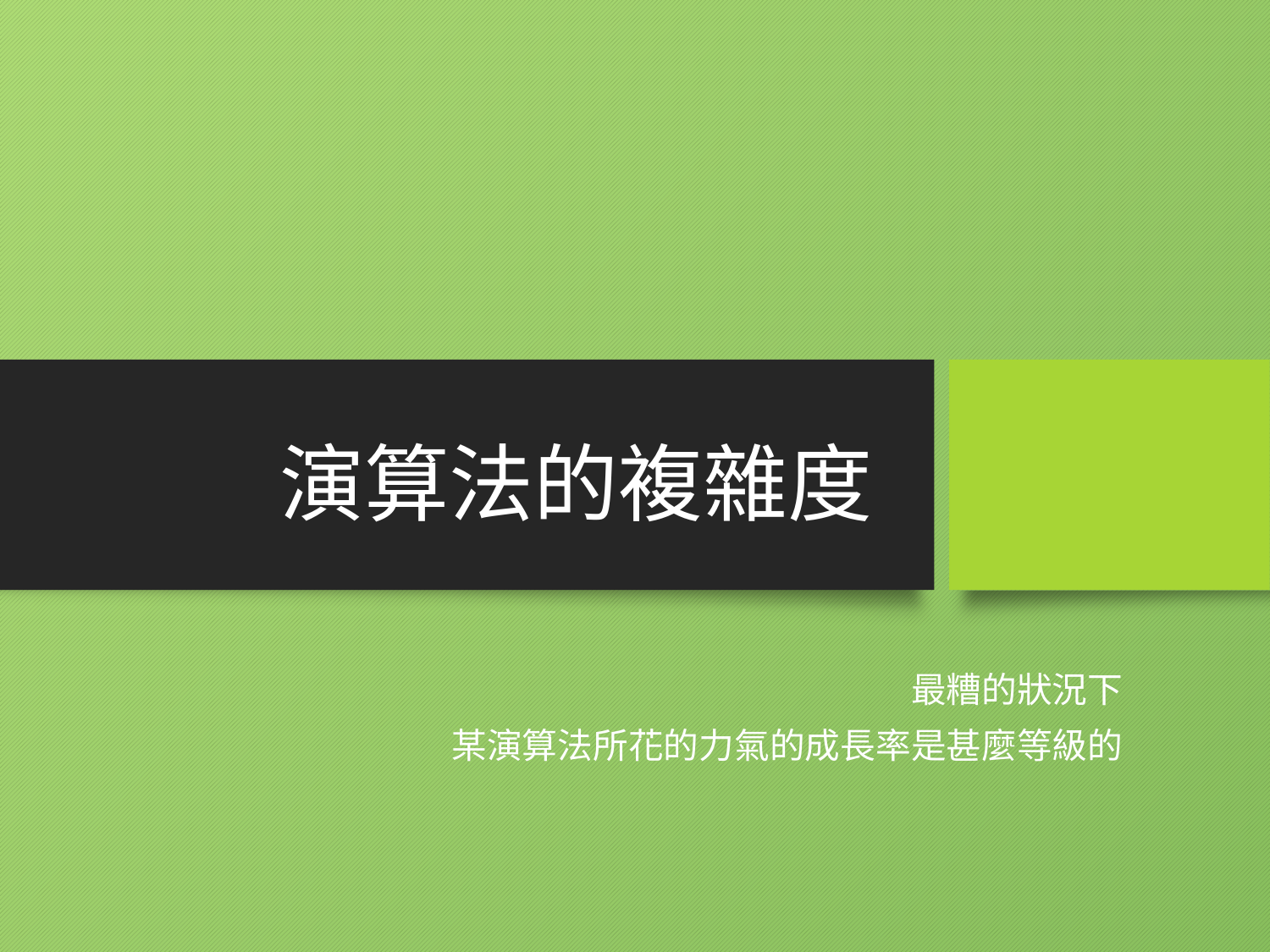

# 演算法的複雜度
最糟的狀況下
某演算法所花的力氣的成長率是甚麼等級的